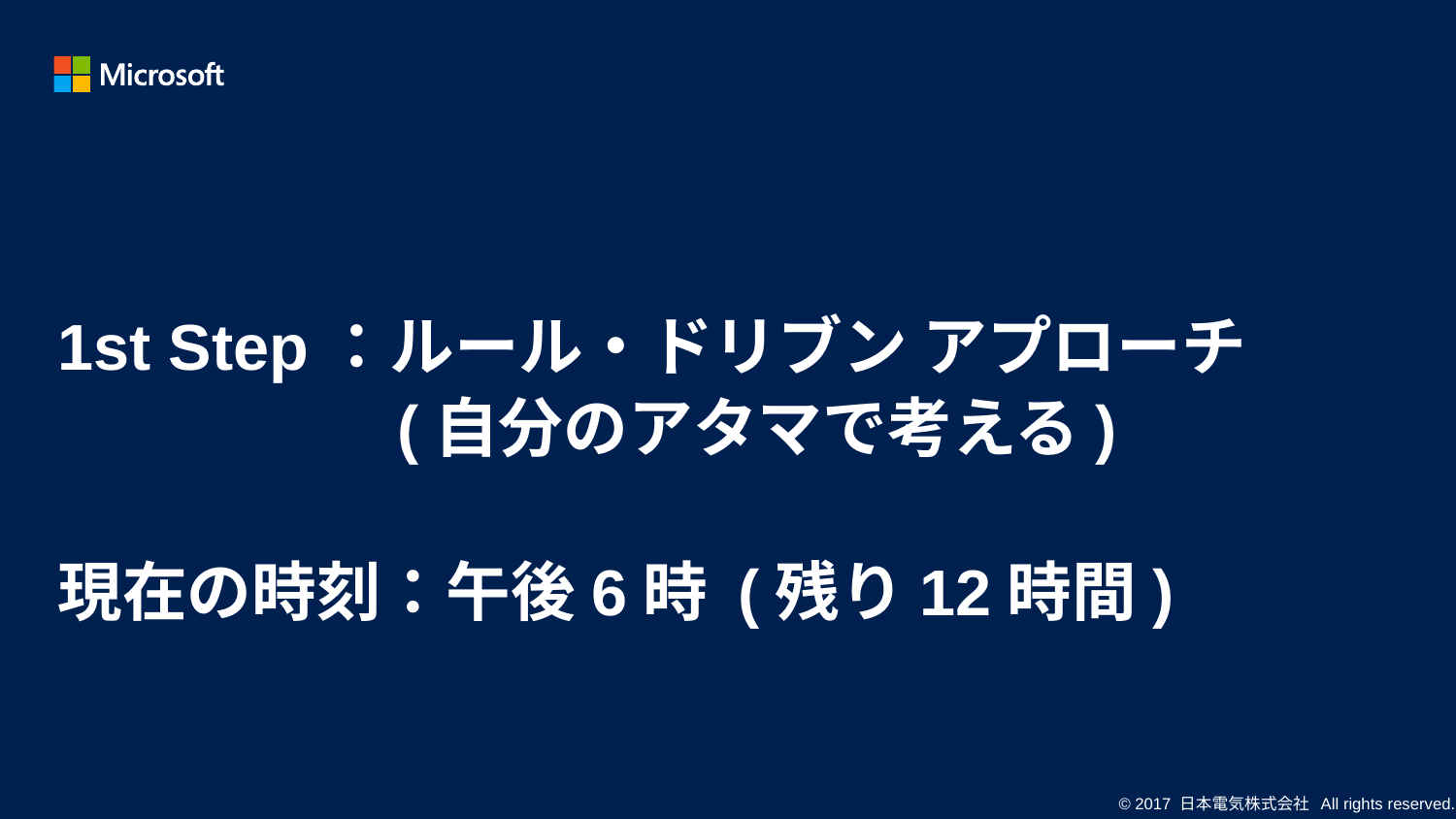

1st Step：ルール・ドリブン アプローチ
　　　　　(自分のアタマで考える)

現在の時刻：午後6時 (残り12時間)